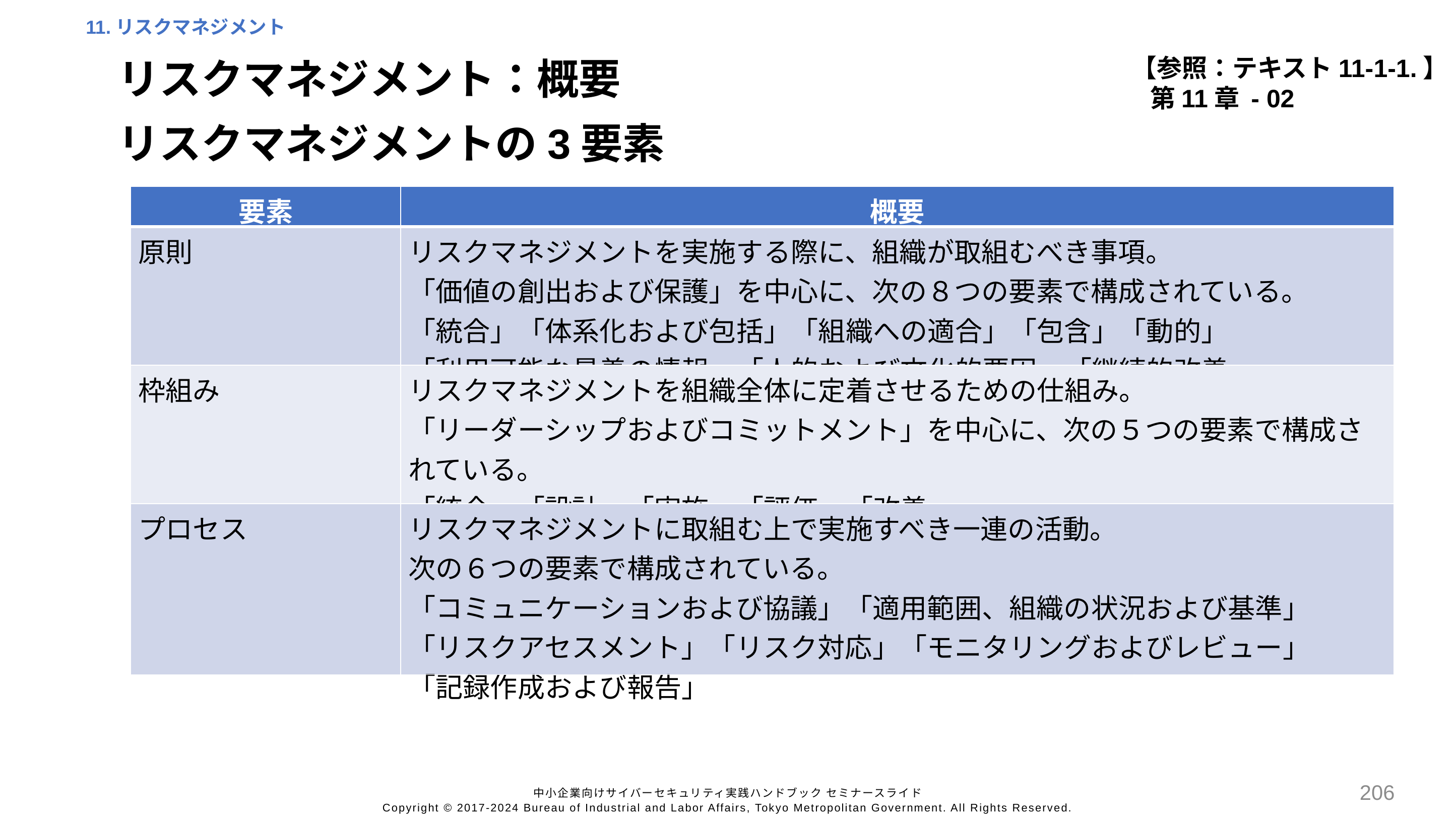

11.リスクマネジメント
【参照：テキスト11-1-1.】
第11章 - 02
リスクマネジメント：概要
リスクマネジメントの3要素
| 要素 | 概要 |
| --- | --- |
| 原則 | リスクマネジメントを実施する際に、組織が取組むべき事項。 「価値の創出および保護」を中心に、次の８つの要素で構成されている。 「統合」「体系化および包括」「組織への適合」「包含」「動的」 「利用可能な最善の情報」「人的および文化的要因」「継続的改善」 |
| 枠組み | リスクマネジメントを組織全体に定着させるための仕組み。 「リーダーシップおよびコミットメント」を中心に、次の５つの要素で構成されている。 「統合」「設計」「実施」「評価」「改善」 |
| プロセス | リスクマネジメントに取組む上で実施すべき一連の活動。 次の６つの要素で構成されている。 「コミュニケーションおよび協議」「適用範囲、組織の状況および基準」 「リスクアセスメント」「リスク対応」「モニタリングおよびレビュー」 「記録作成および報告」 |
206